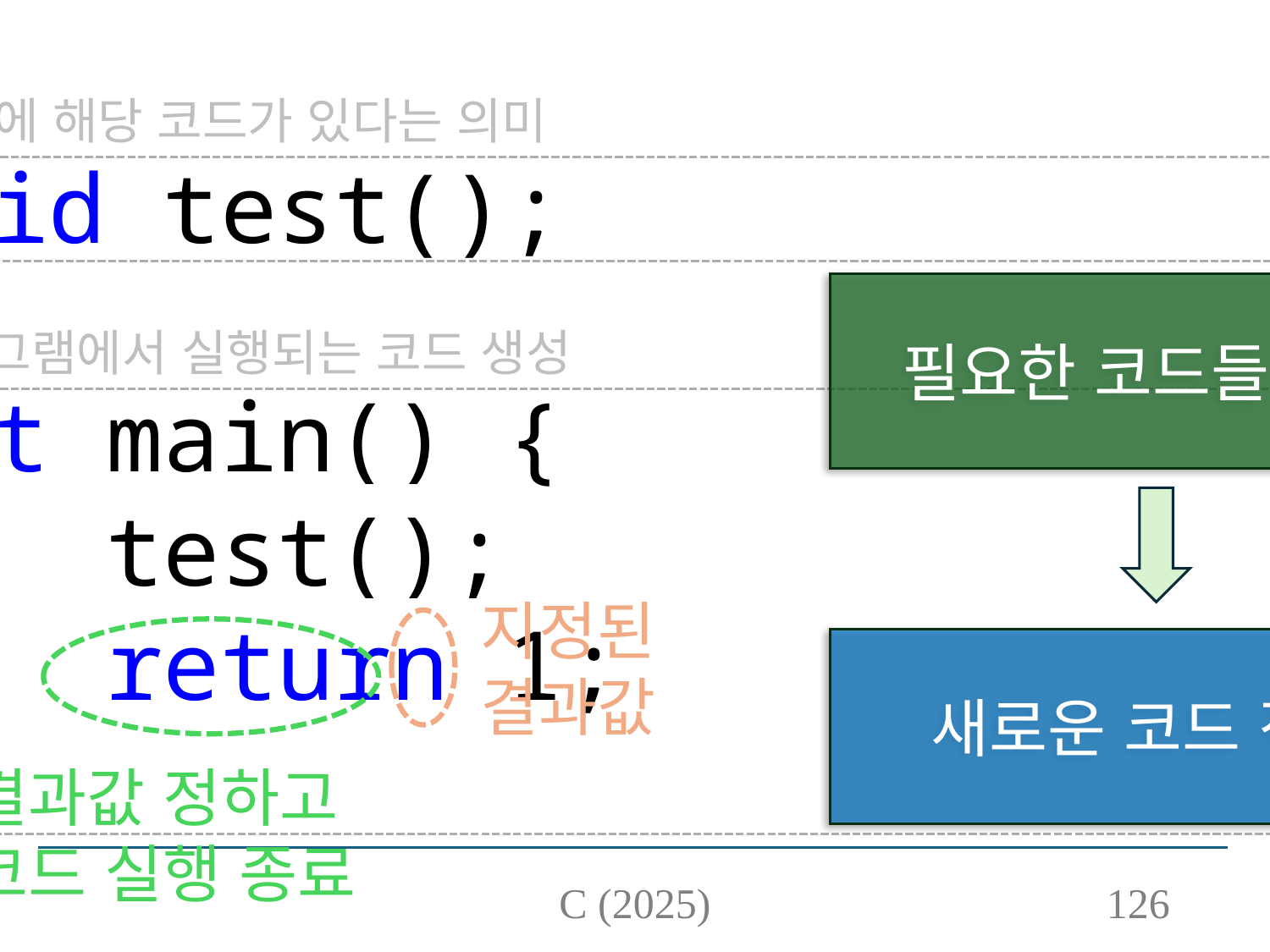

main.c
다른 곳에 해당 코드가 있다는 의미
void test();

int main() {
    test();
    return 1;
}

필요한 코드들 나열
C 프로그램에서 실행되는 코드 생성

지정된
결과값

새로운 코드 적기
결과값 정하고
코드 실행 종료
C (2025)
126